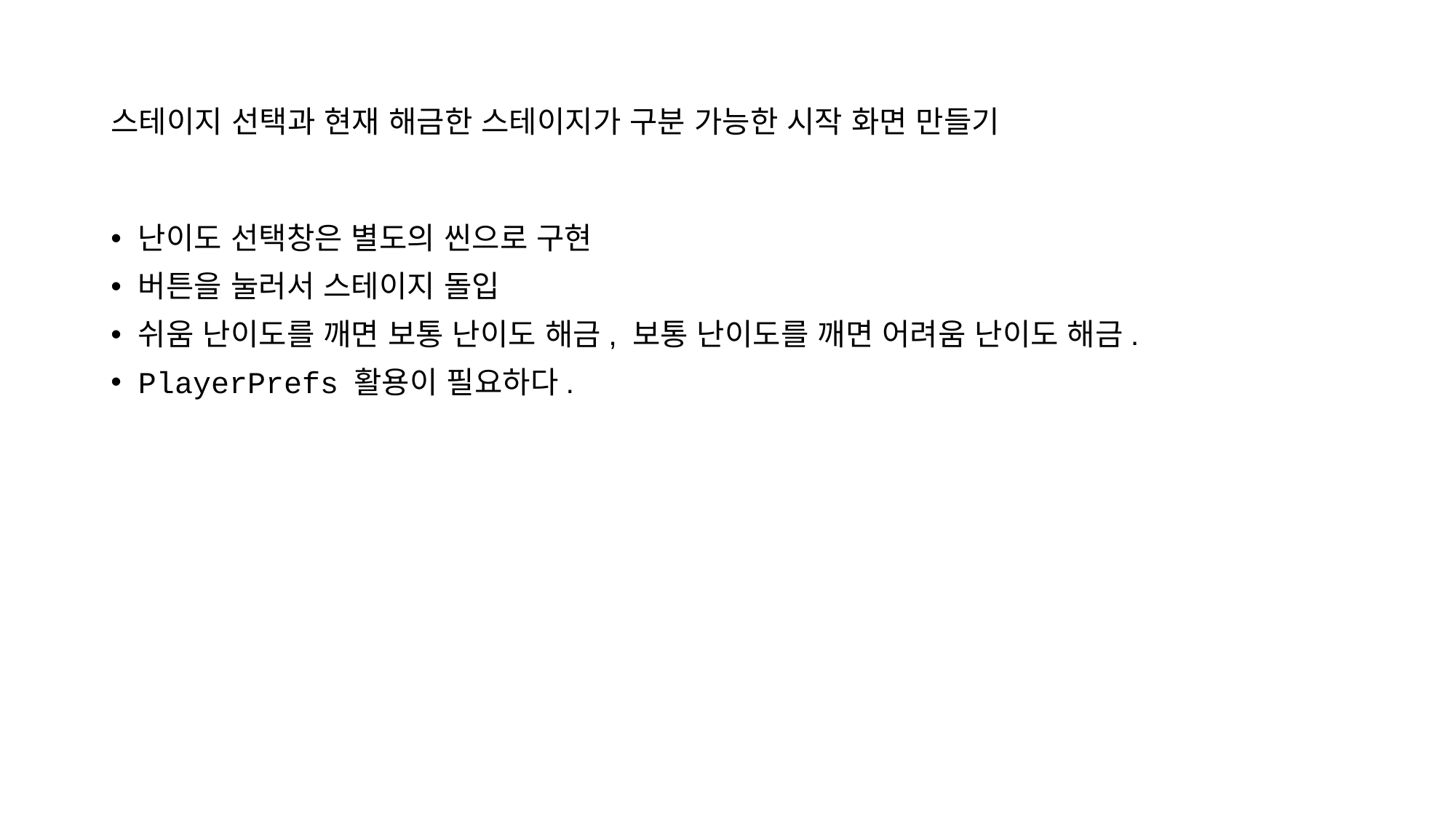

# 스테이지 선택과 현재 해금한 스테이지가 구분 가능한 시작 화면 만들기
난이도 선택창은 별도의 씬으로 구현
버튼을 눌러서 스테이지 돌입
쉬움 난이도를 깨면 보통 난이도 해금, 보통 난이도를 깨면 어려움 난이도 해금.
PlayerPrefs 활용이 필요하다.